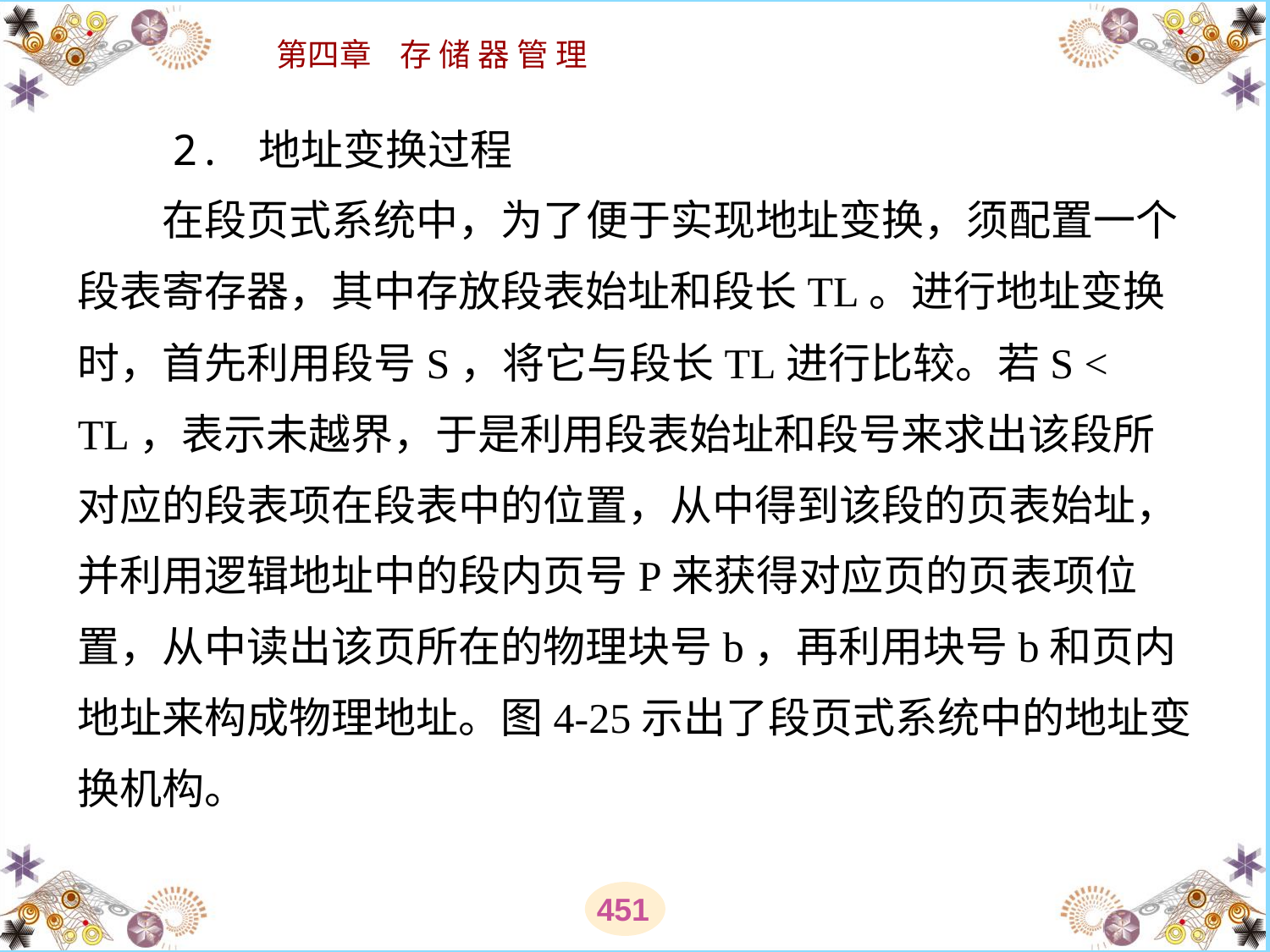

# 2. 地址变换过程 　　在段页式系统中，为了便于实现地址变换，须配置一个段表寄存器，其中存放段表始址和段长TL。进行地址变换时，首先利用段号S，将它与段长TL进行比较。若S < TL，表示未越界，于是利用段表始址和段号来求出该段所对应的段表项在段表中的位置，从中得到该段的页表始址，并利用逻辑地址中的段内页号P来获得对应页的页表项位置，从中读出该页所在的物理块号b，再利用块号b和页内地址来构成物理地址。图4-25示出了段页式系统中的地址变换机构。